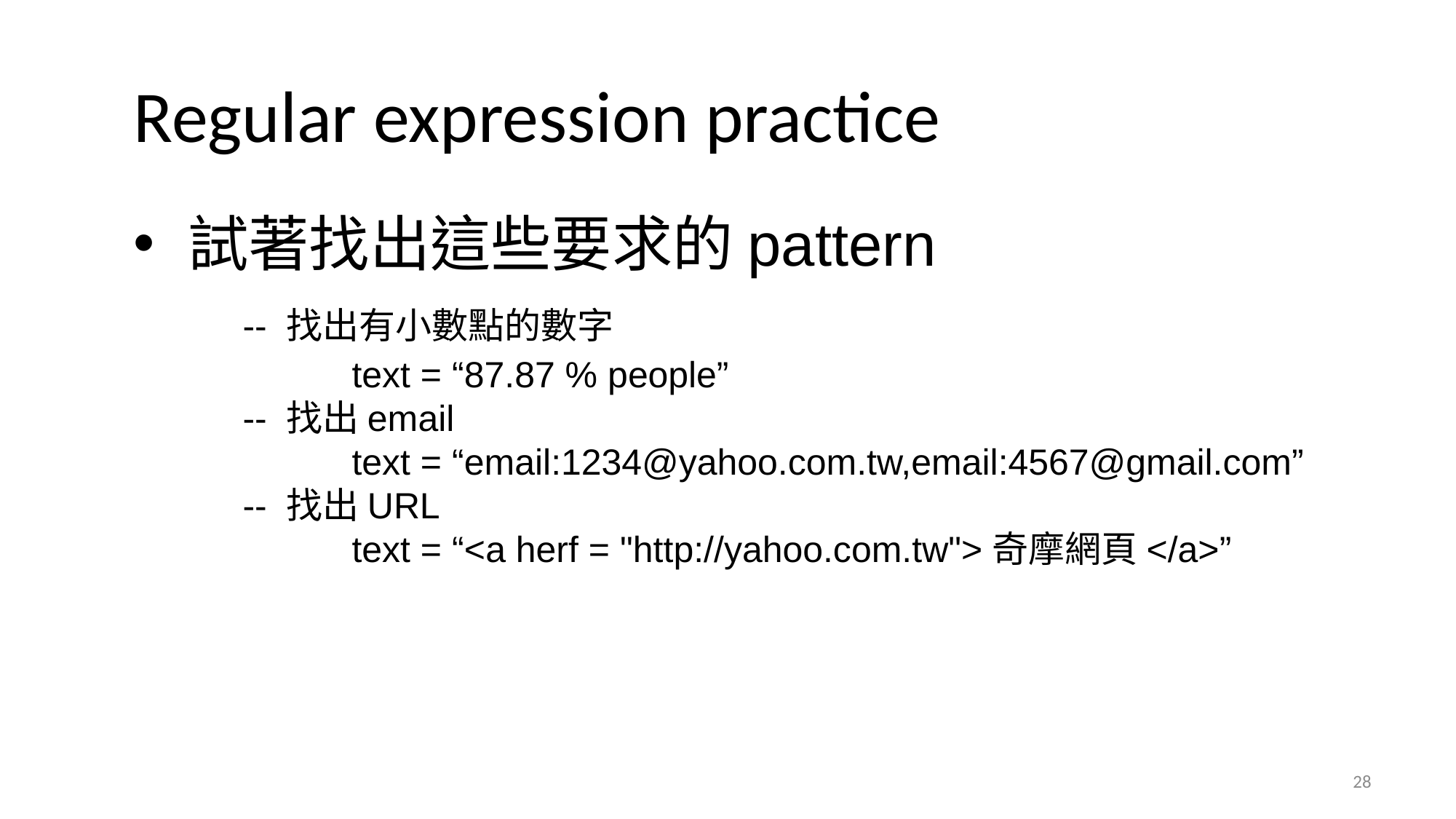

# Regular expression practice
試著找出這些要求的pattern
	-- 找出有小數點的數字
		text = “87.87 % people”
	-- 找出email
		text = “email:1234@yahoo.com.tw,email:4567@gmail.com”
	-- 找出URL
		text = “<a herf = "http://yahoo.com.tw">奇摩網頁</a>”

28